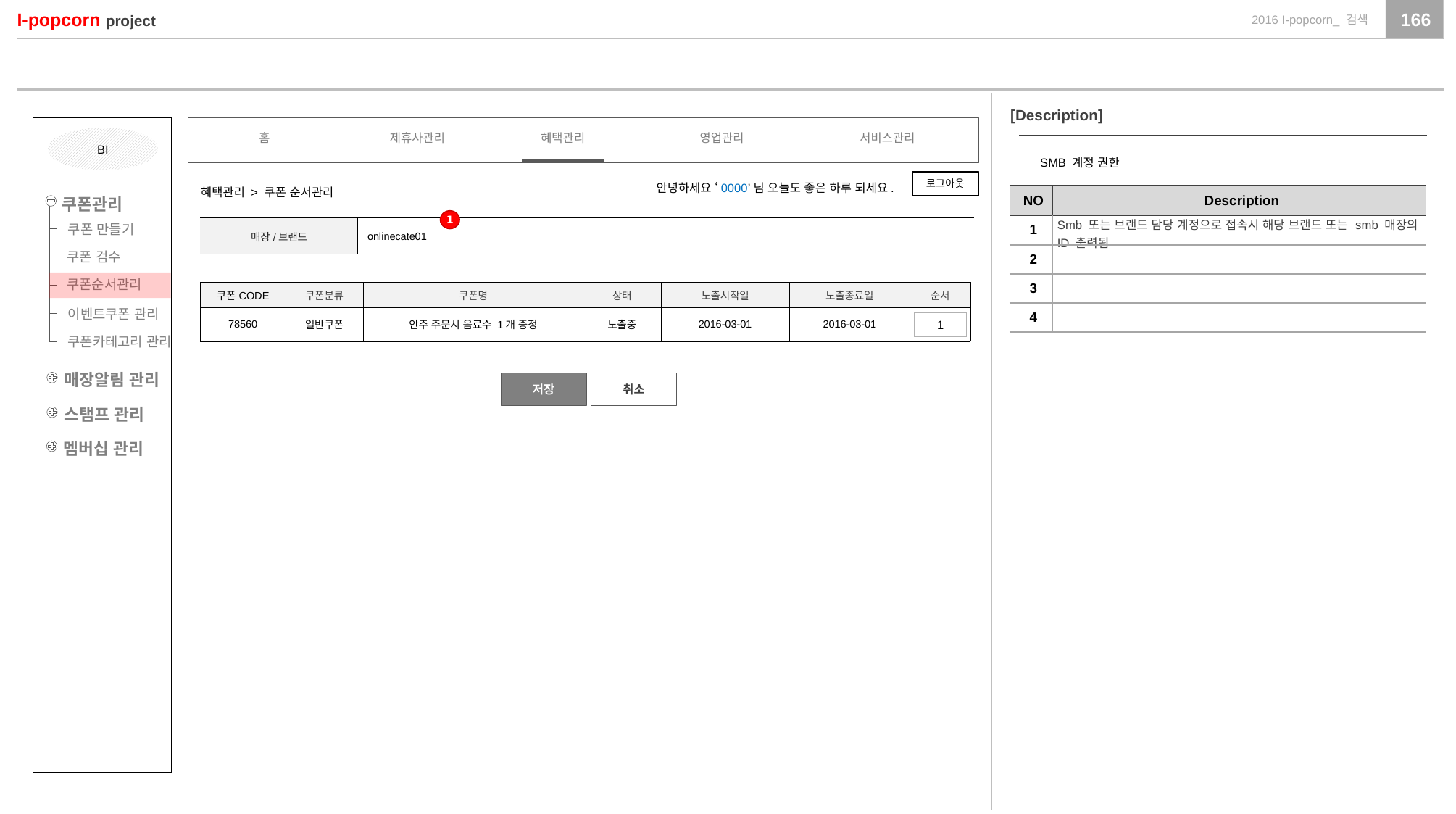

[Description]

홈
제휴사관리
혜택관리
영업관리
서비스관리
BI
SMB 계정 권한
로그아웃

안녕하세요 ‘0000’님 오늘도 좋은 하루 되세요.
혜택관리 > 쿠폰 순서관리
| NO | Description |
| --- | --- |
| 1 | Smb 또는 브랜드 담당 계정으로 접속시 해당 브랜드 또는 smb 매장의 ID 출력됨 |
| 2 |  |
| 3 |  |
| 4 |  |
쿠폰관리

1
쿠폰 만들기
| 매장/브랜드 | onlinecate01 |
| --- | --- |
쿠폰 검수
쿠폰순서관리

| 쿠폰CODE | 쿠폰분류 | 쿠폰명 | 상태 | 노출시작일 | 노출종료일 | 순서 |
| --- | --- | --- | --- | --- | --- | --- |
| 78560 | 일반쿠폰 | 안주 주문시 음료수 1개 증정 | 노출중 | 2016-03-01 | 2016-03-01 |  |
이벤트쿠폰 관리
1
쿠폰카테고리 관리
매장알림 관리

저장
취소
스탬프 관리

멤버십 관리